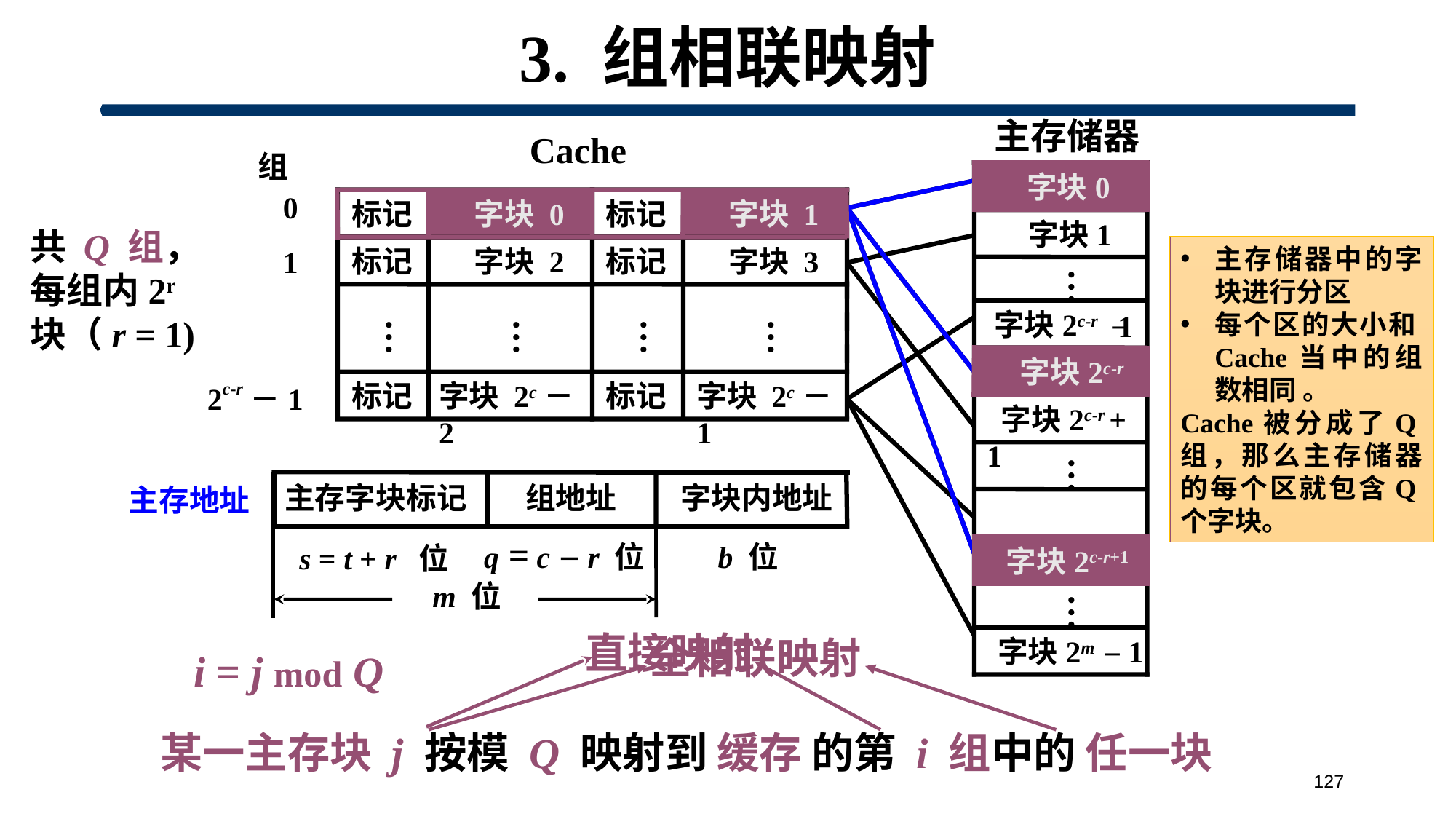

# 3. 组相联映射
主存储器
Cache
组

    字块0

    字块1

…

字块2c-r －
    字块2c-r

 字块2c-r + 1

…

字块2c-r+1
…

字块2m－1

0

标记
    字块 0

标记
    字块 1

标记
    字块 2

标记
    字块 3

…
…
…
…

标记
字块 2c－2

标记
字块 2c－1

1

2c-r－1

主存字块标记

组地址
 字块内地址

主存地址

q = c－r 位

b 位
s = t + r  位
m 位

共 Q 组，每组内2r块（r = 1)
1

     字块0

    字块 0

    字块 1

    字块2c-r

  字块2c-r+1
主存储器中的字块进行分区
每个区的大小和Cache当中的组数相同 。
Cache被分成了Q组，那么主存储器的每个区就包含Q个字块。
直接映射

全相联映射

i = j mod Q
某一主存块 j 按模 Q 映射到 缓存 的第 i 组中的 任一块
127